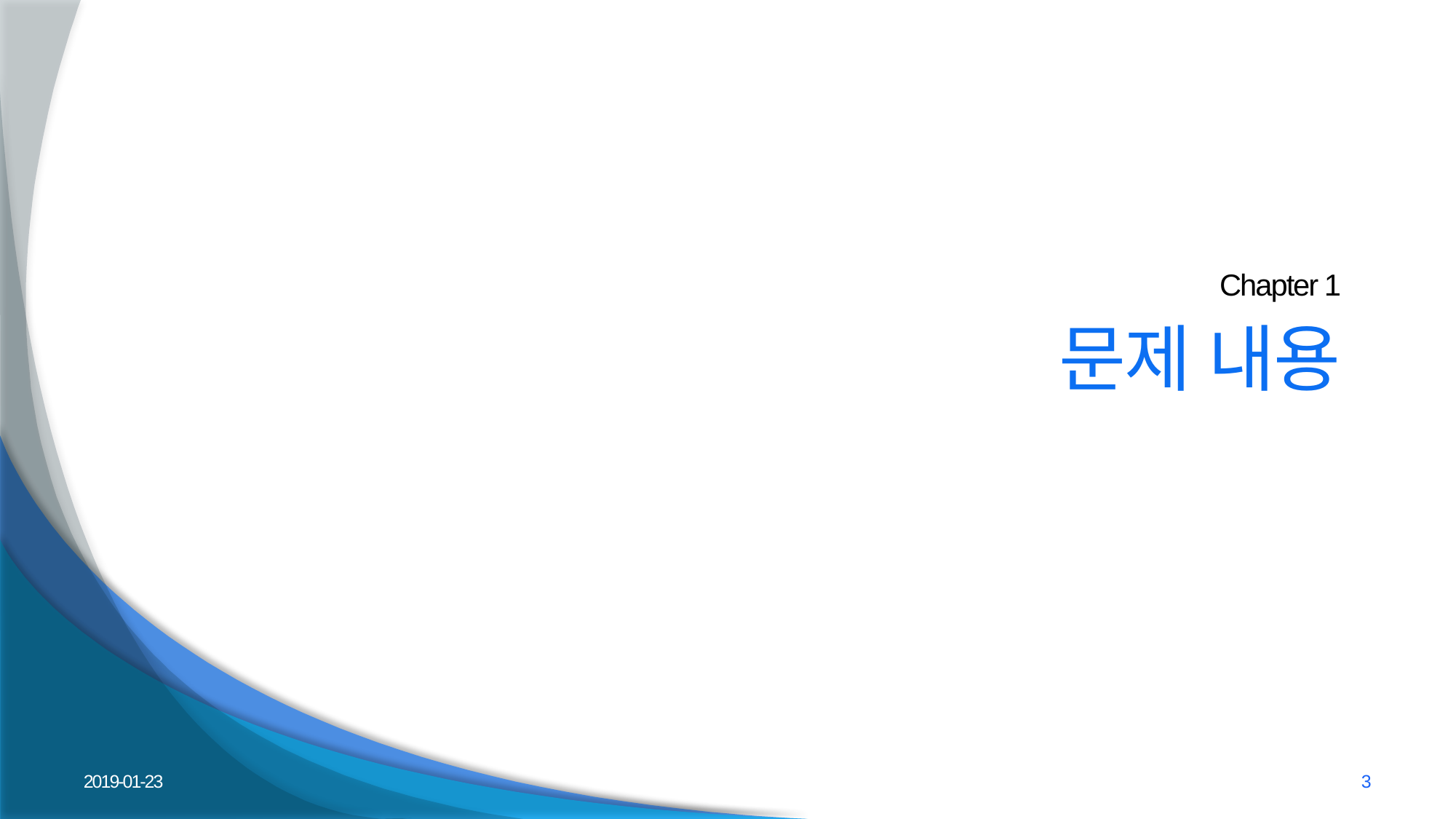

Chapter 1
# 문제 내용
2019-01-23
3